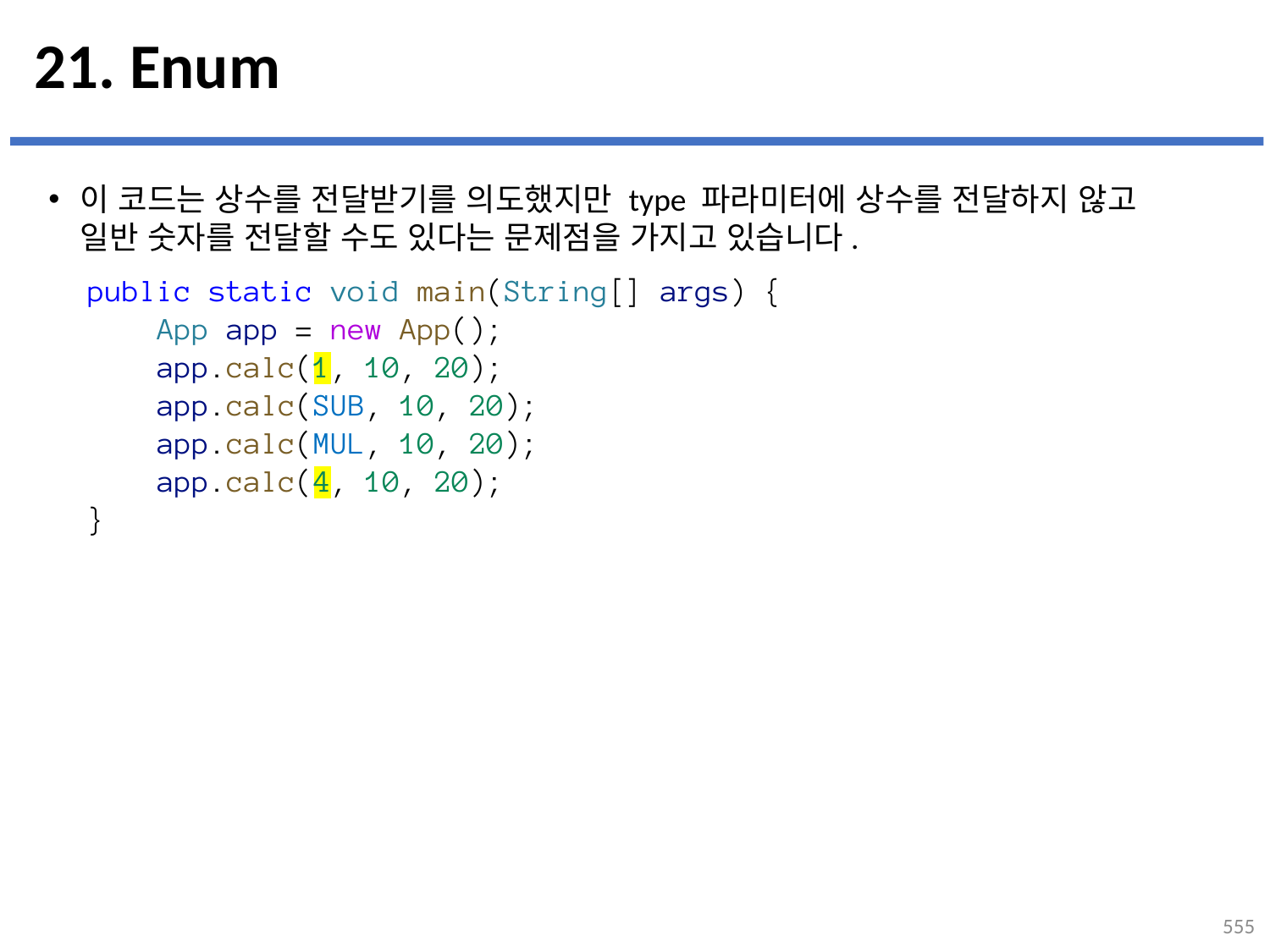

# 21. Enum
이 코드는 상수를 전달받기를 의도했지만 type 파라미터에 상수를 전달하지 않고
일반 숫자를 전달할 수도 있다는 문제점을 가지고 있습니다.
public static void main(String[] args) {
    App app = new App();
    app.calc(1, 10, 20);
    app.calc(SUB, 10, 20);
    app.calc(MUL, 10, 20);
    app.calc(4, 10, 20);
}
555